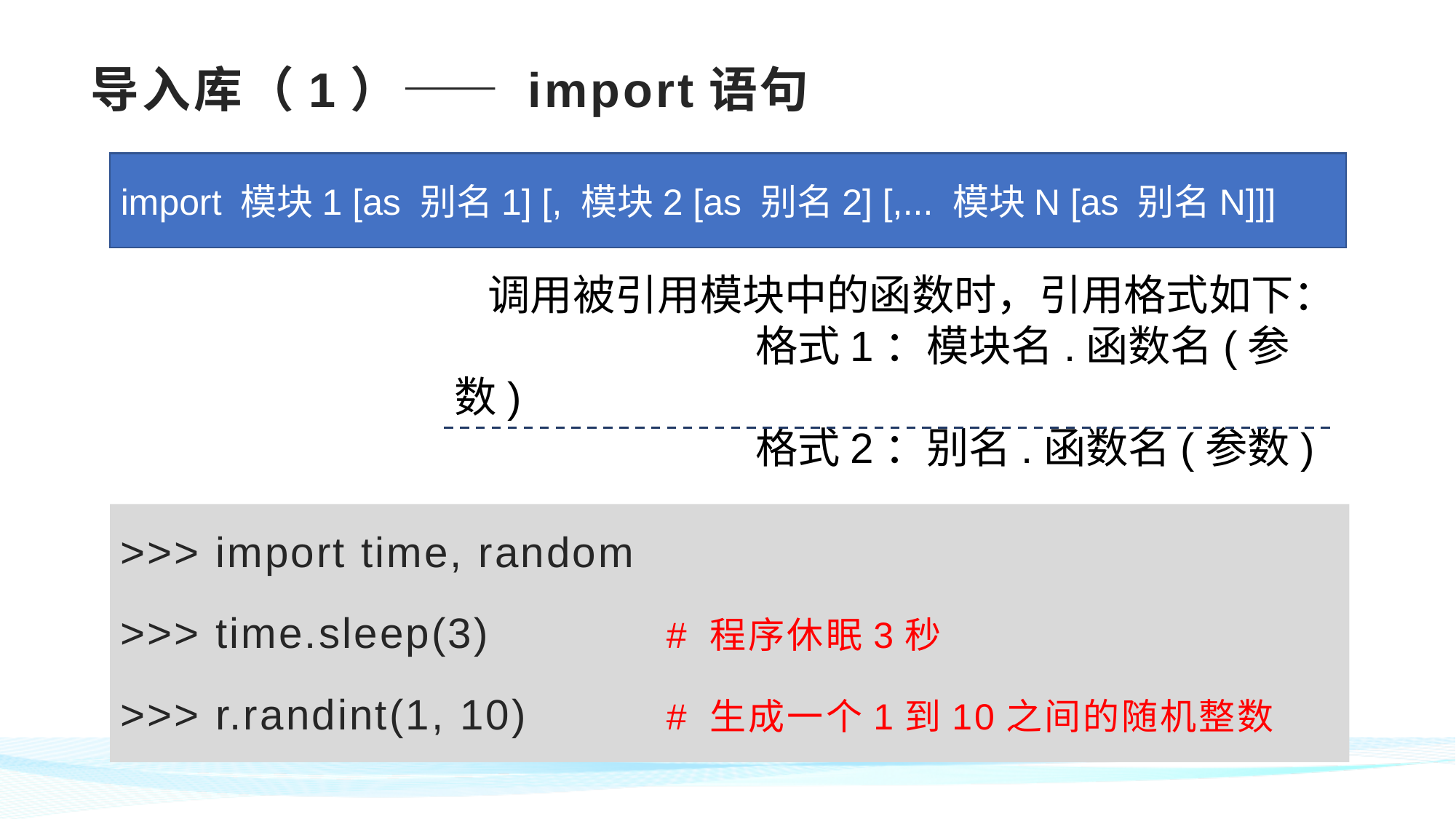

# 导入库（1）—— import语句
import 模块1 [as 别名1] [, 模块2 [as 别名2] [,... 模块N [as 别名N]]]
调用被引用模块中的函数时，引用格式如下：
格式1：模块名.函数名(参数)
格式2：别名.函数名(参数)
>>> import time, random
>>> time.sleep(3)		# 程序休眠3秒
>>> r.randint(1, 10)		# 生成一个1到10之间的随机整数